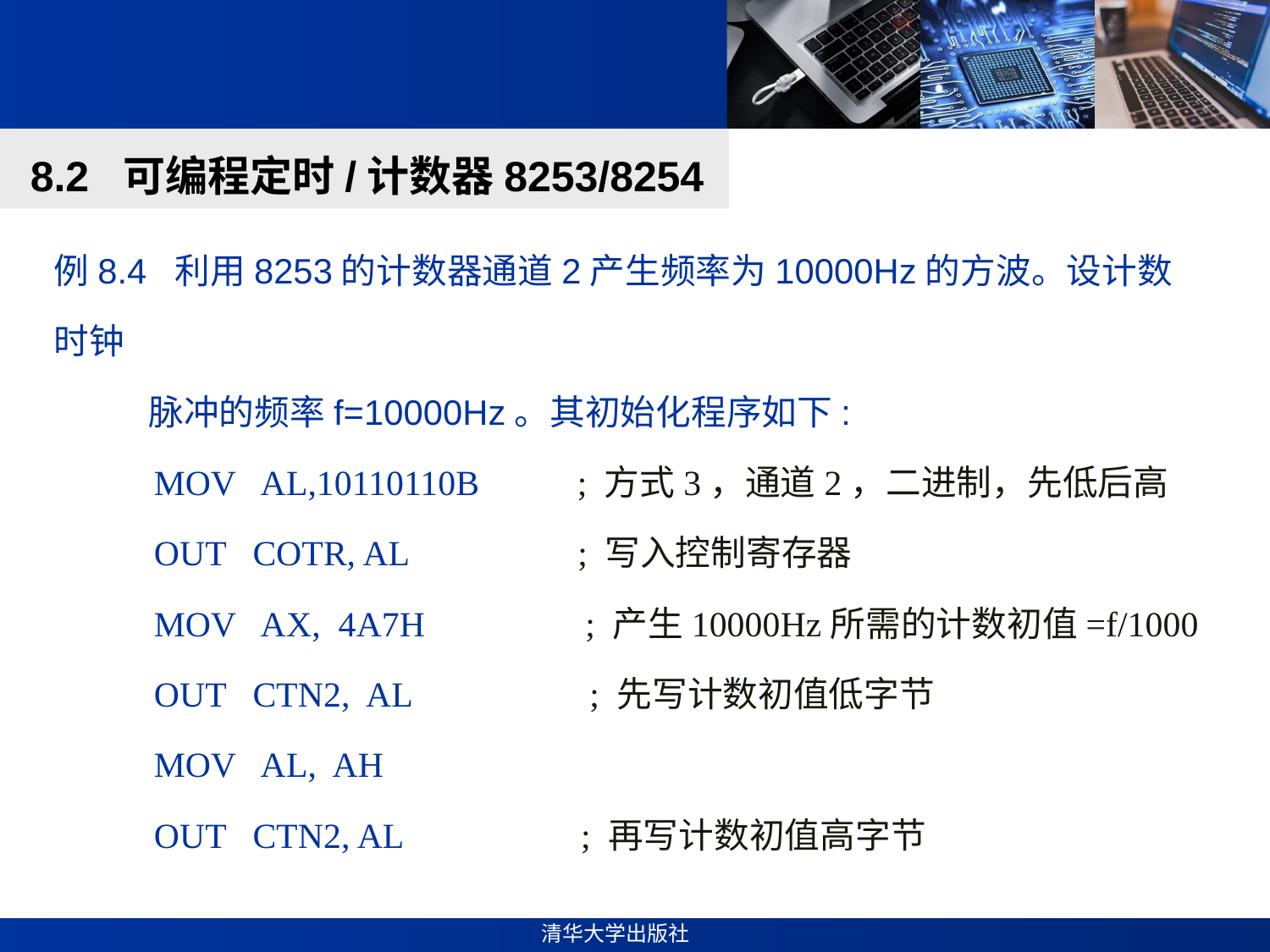

#
8.2  可编程定时/计数器8253/8254
例8.4  利用8253的计数器通道2产生频率为10000Hz的方波。设计数时钟
           脉冲的频率f=10000Hz。其初始化程序如下:
MOV   AL,10110110B           ; 方式3，通道2，二进制，先低后高
OUT   COTR, AL                   ; 写入控制寄存器
MOV   AX,  4A7H                  ; 产生10000Hz所需的计数初值=f/1000
OUT   CTN2,  AL                    ; 先写计数初值低字节
MOV   AL,  AH
OUT   CTN2, AL                    ; 再写计数初值高字节